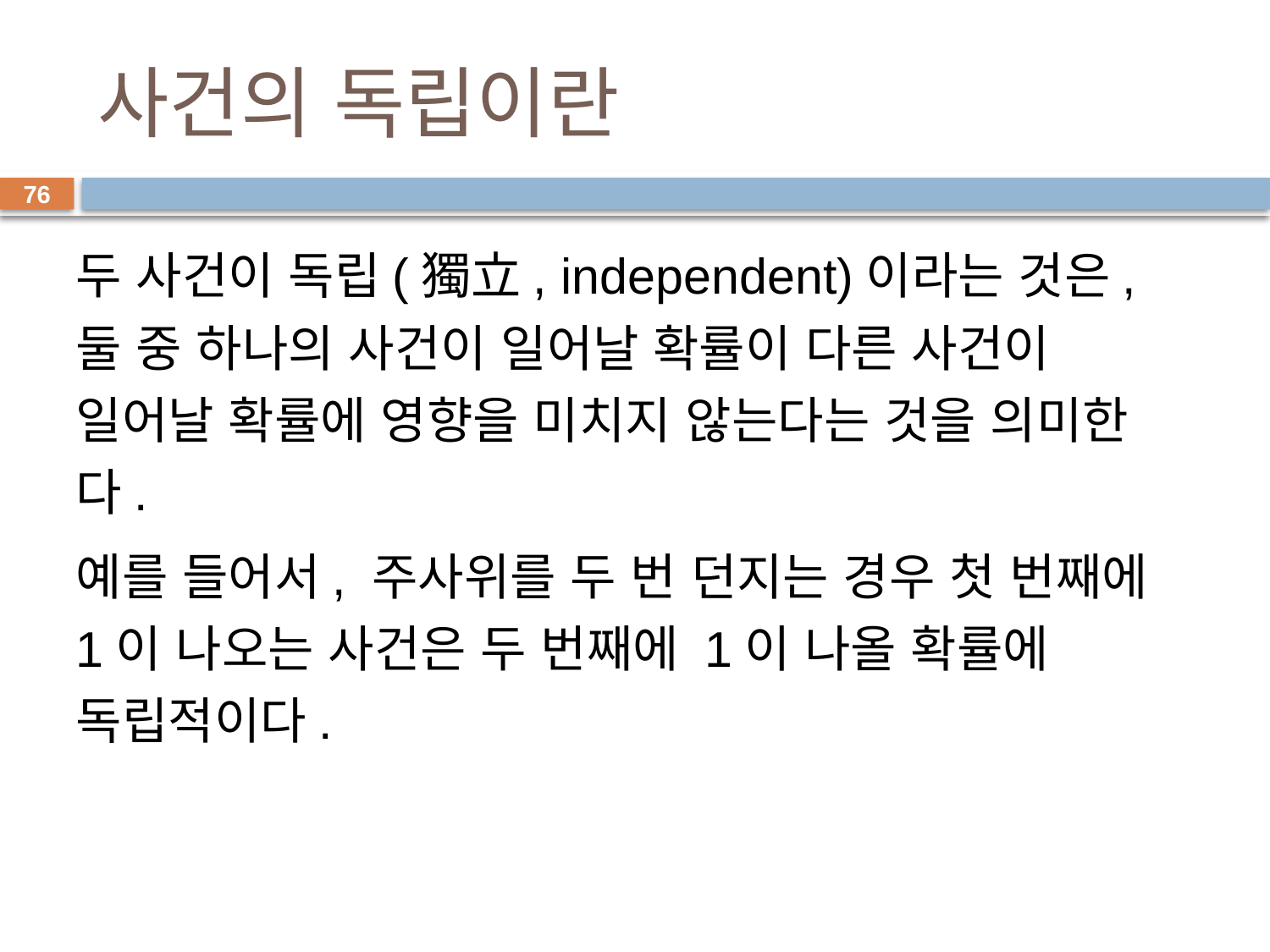

# 사건의 독립이란
76
두 사건이 독립(獨立, independent)이라는 것은, 둘 중 하나의 사건이 일어날 확률이 다른 사건이 일어날 확률에 영향을 미치지 않는다는 것을 의미한다.
예를 들어서, 주사위를 두 번 던지는 경우 첫 번째에 1이 나오는 사건은 두 번째에 1이 나올 확률에 독립적이다.